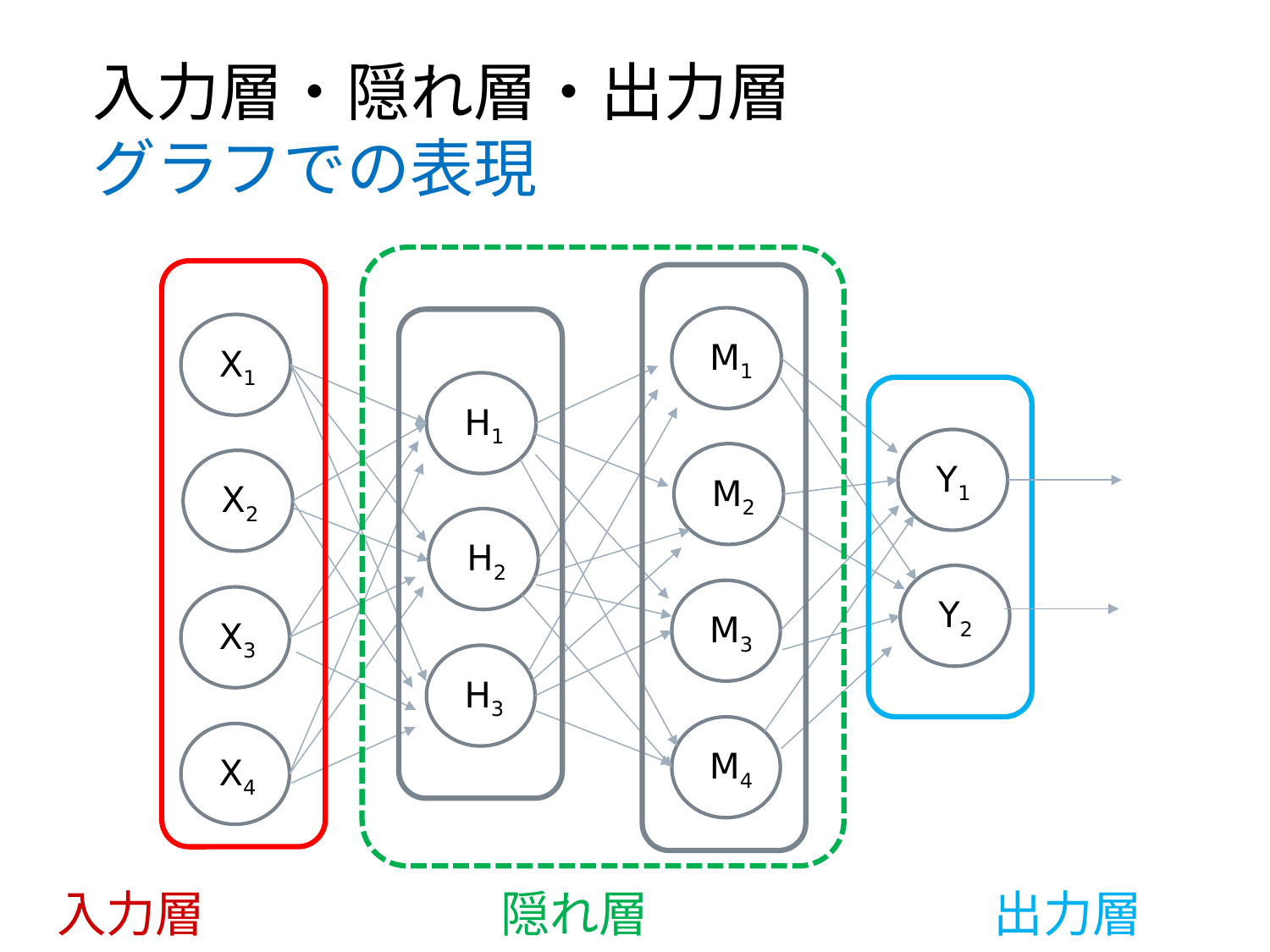

# 入力層・隠れ層・出力層 グラフでの表現

M1

X1

H1

Y1

M2

X2

H2

Y2

M3

X3

H3

M4

X4
入力層　　　　　　隠れ層　　　　　　　出力層